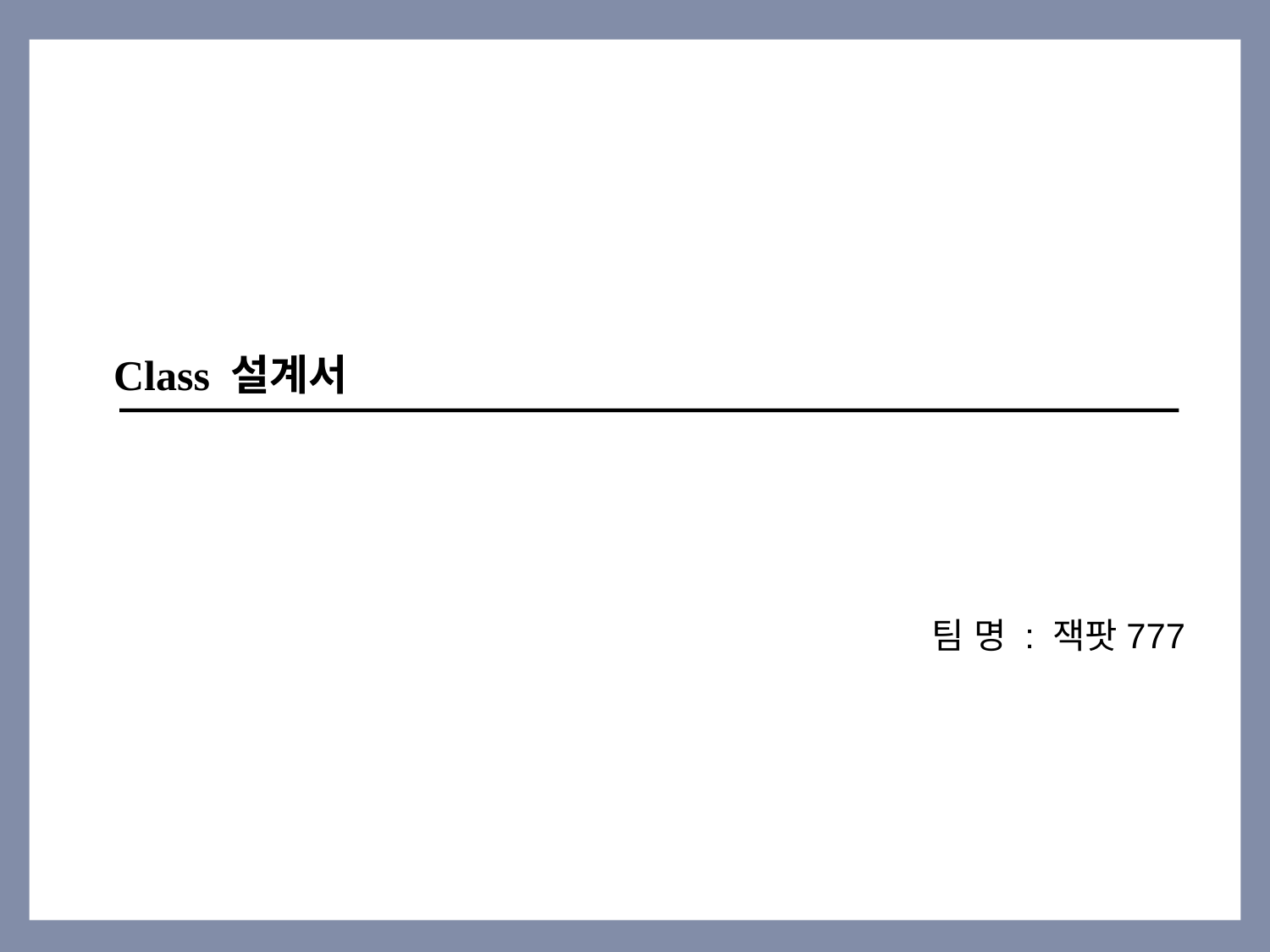

# Class 설계서
팀 명 : 잭팟777